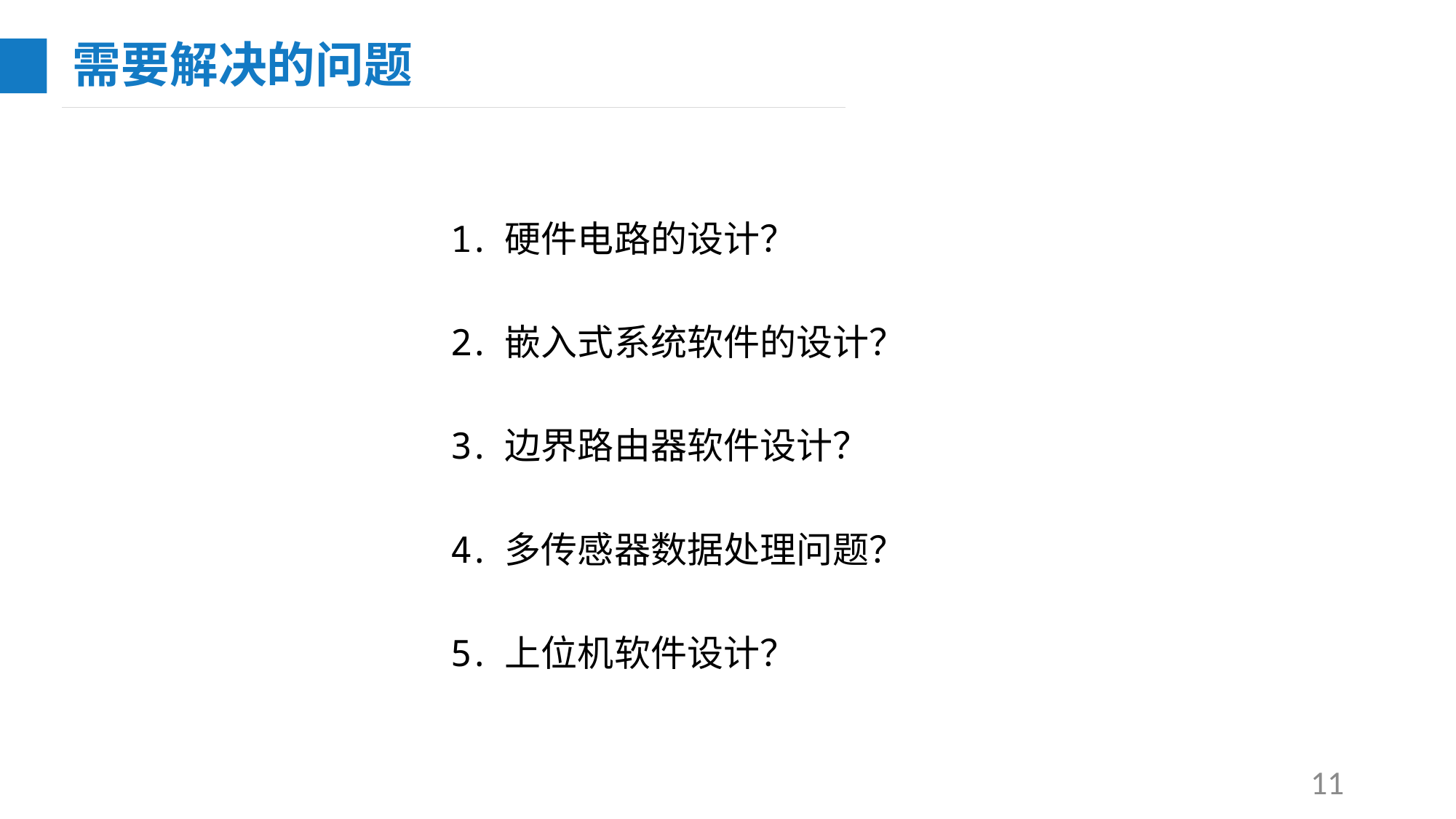

需要解决的问题

硬件电路的设计？

嵌入式系统软件的设计？

边界路由器软件设计？

多传感器数据处理问题？

上位机软件设计？
11